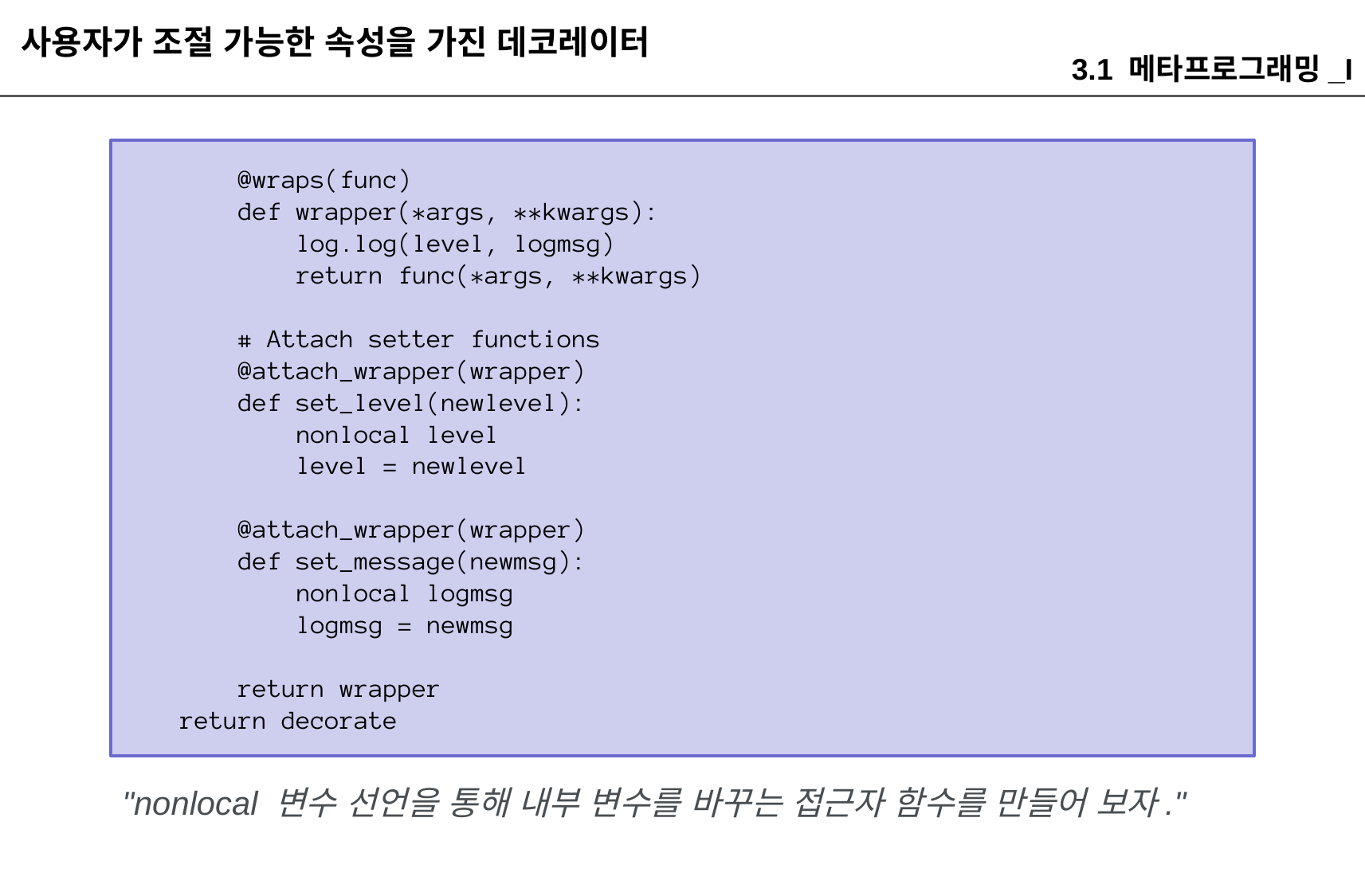

사용자가 조절 가능한 속성을 가진 데코레이터
3.1 메타프로그래밍_I
        @wraps(func)
        def wrapper(*args, **kwargs):
            log.log(level, logmsg)
            return func(*args, **kwargs)

        # Attach setter functions
        @attach_wrapper(wrapper)
        def set_level(newlevel):
            nonlocal level
            level = newlevel

        @attach_wrapper(wrapper)
        def set_message(newmsg):
            nonlocal logmsg
            logmsg = newmsg

        return wrapper
    return decorate
"nonlocal 변수 선언을 통해 내부 변수를 바꾸는 접근자 함수를 만들어 보자."